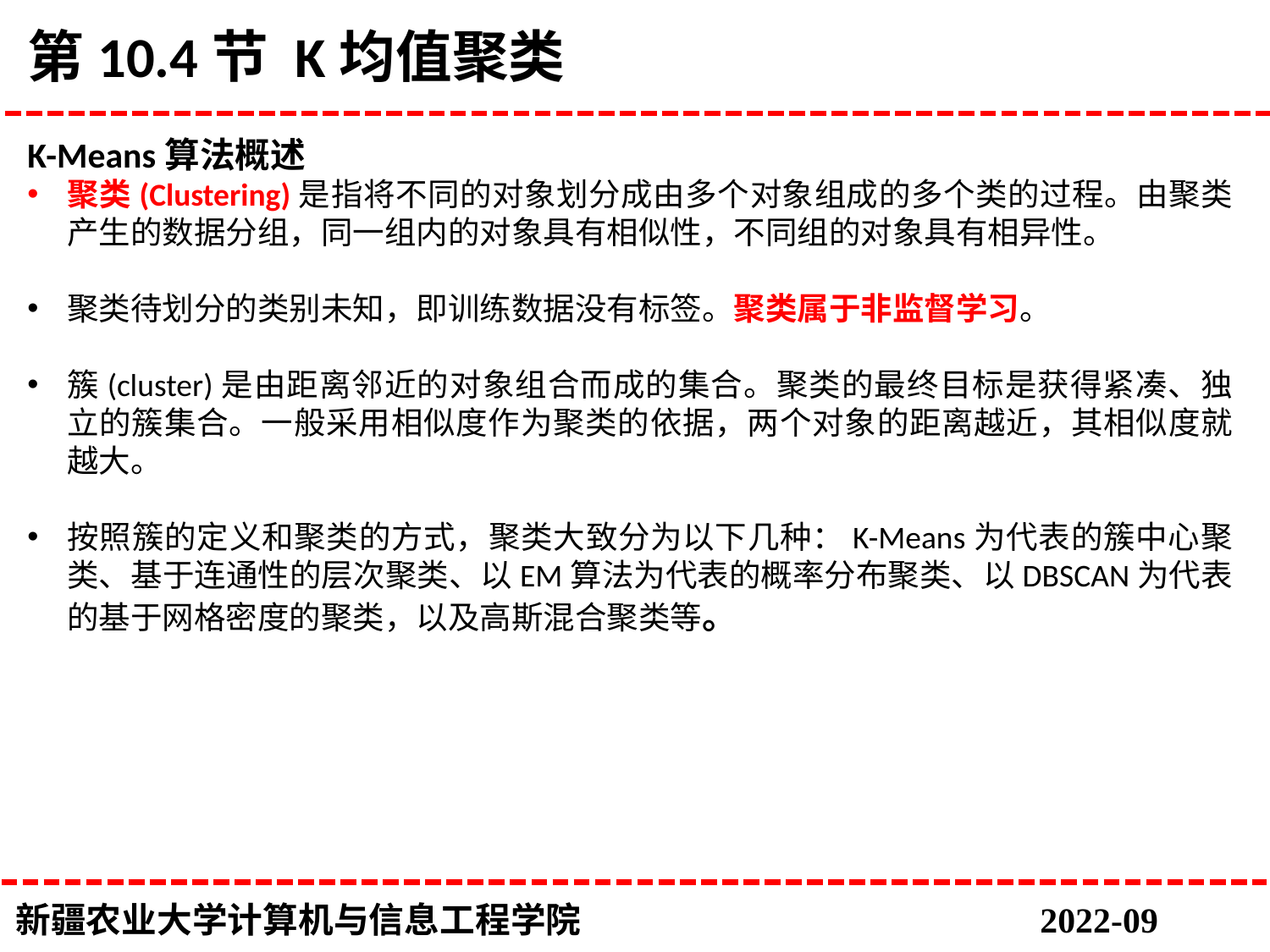

# 第10.4节 K均值聚类
K-Means算法概述
聚类(Clustering)是指将不同的对象划分成由多个对象组成的多个类的过程。由聚类产生的数据分组，同一组内的对象具有相似性，不同组的对象具有相异性。

聚类待划分的类别未知，即训练数据没有标签。聚类属于非监督学习。

簇(cluster)是由距离邻近的对象组合而成的集合。聚类的最终目标是获得紧凑、独立的簇集合。一般采用相似度作为聚类的依据，两个对象的距离越近，其相似度就越大。

按照簇的定义和聚类的方式，聚类大致分为以下几种：K-Means为代表的簇中心聚类、基于连通性的层次聚类、以EM算法为代表的概率分布聚类、以DBSCAN为代表的基于网格密度的聚类，以及高斯混合聚类等。